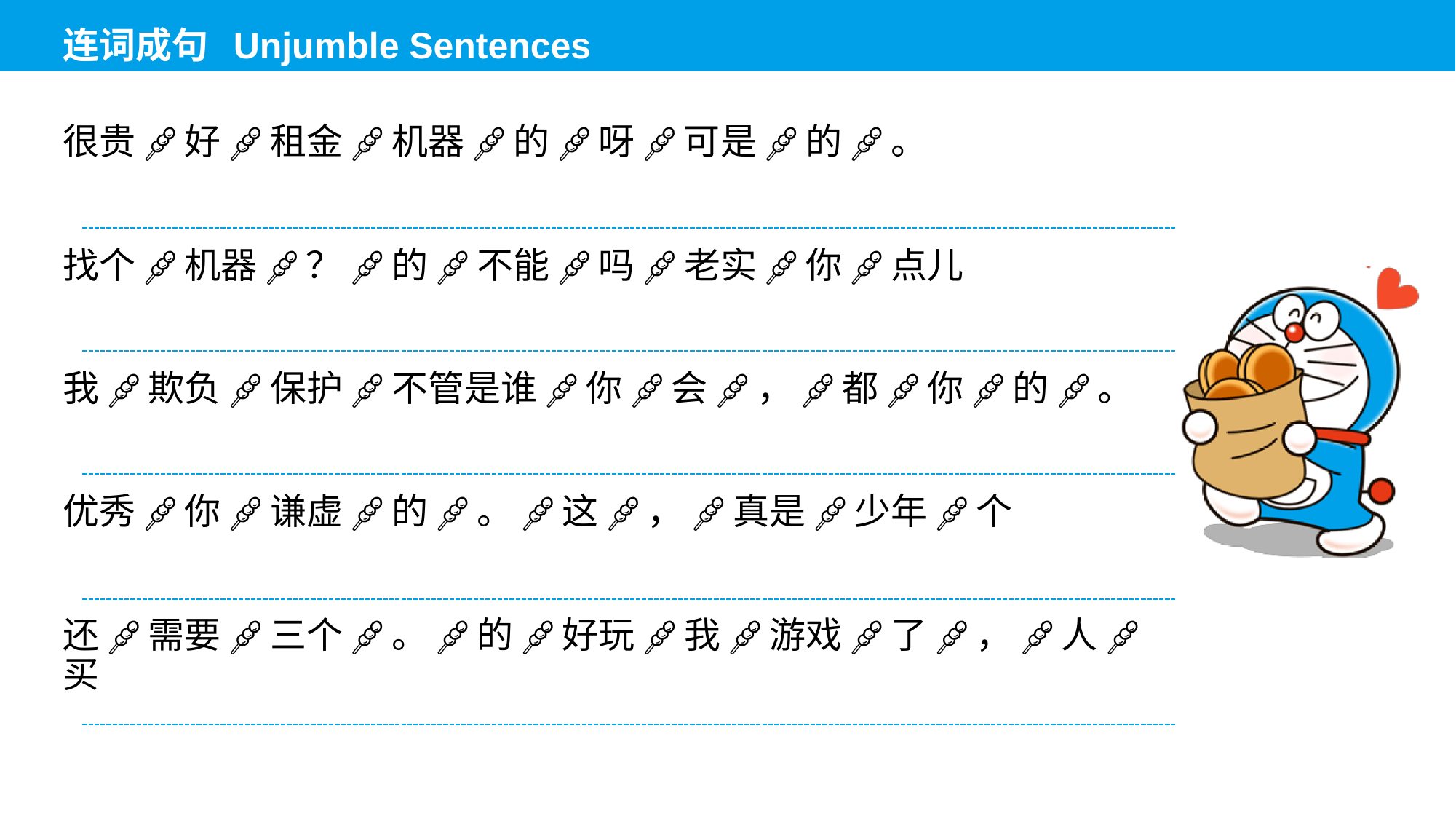

很贵 🍡 好 🍡 租金 🍡 机器 🍡 的 🍡 呀 🍡 可是 🍡 的 🍡 。
找个 🍡 机器 🍡 ？ 🍡 的 🍡 不能 🍡 吗 🍡 老实 🍡 你 🍡 点儿
我 🍡 欺负 🍡 保护 🍡 不管是谁 🍡 你 🍡 会 🍡 ， 🍡 都 🍡 你 🍡 的 🍡 。
优秀 🍡 你 🍡 谦虚 🍡 的 🍡 。 🍡 这 🍡 ， 🍡 真是 🍡 少年 🍡 个
还 🍡 需要 🍡 三个 🍡 。 🍡 的 🍡 好玩 🍡 我 🍡 游戏 🍡 了 🍡 ， 🍡 人 🍡 买